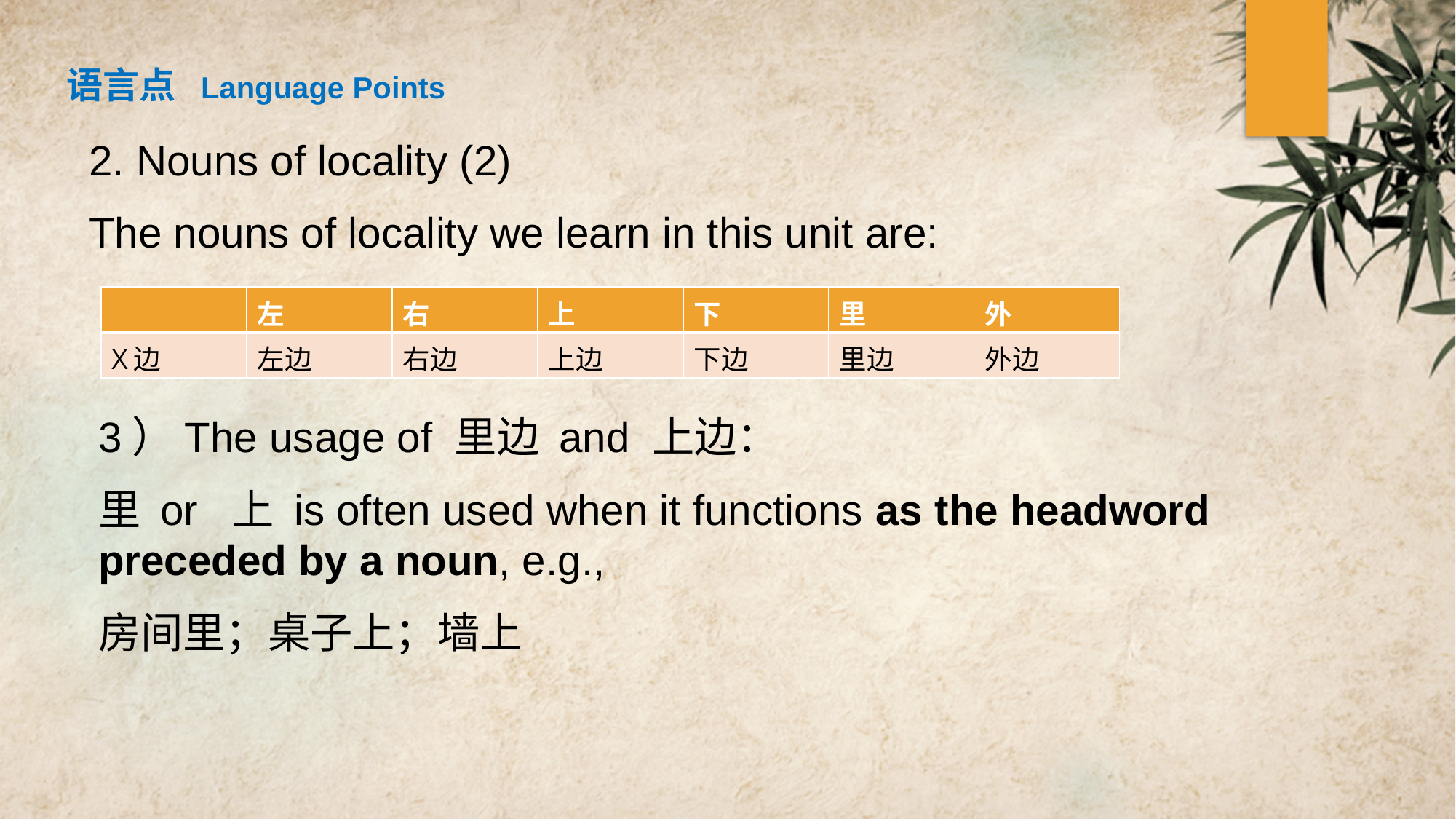

语言点  Language Points
2. Nouns of locality (2)
The nouns of locality we learn in this unit are:
|  | 左 | 右 | 上 | 下 | 里 | 外 |
| --- | --- | --- | --- | --- | --- | --- |
| X边 | 左边 | 右边 | 上边 | 下边 | 里边 | 外边 |
3）The usage of 里边 and 上边：
里 or  上 is often used when it functions as the headword preceded by a noun, e.g.,
房间里；桌子上；墙上